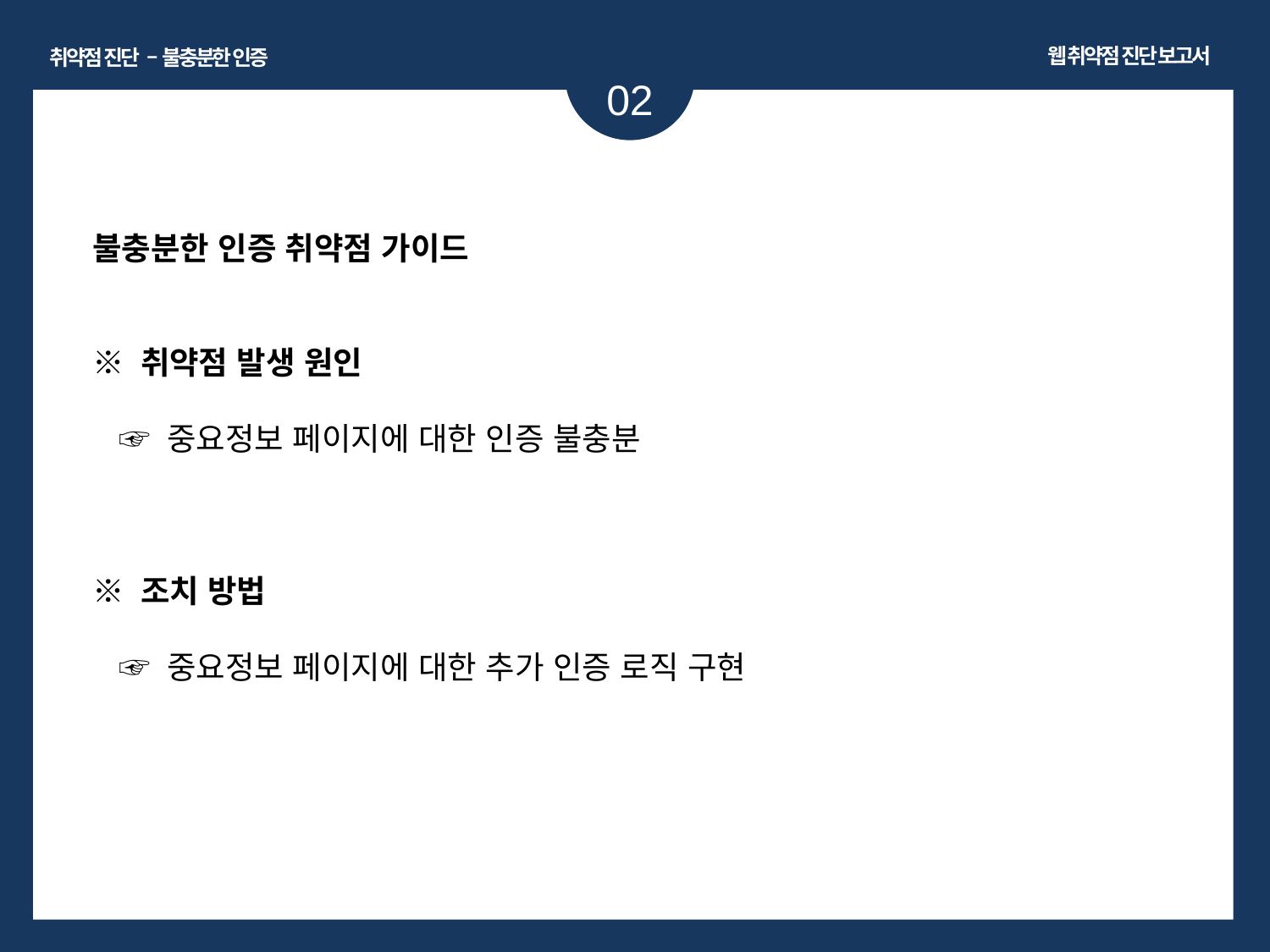

웹 취약점 진단 보고서
취약점 진단  –  불충분한 인증
02

불충분한 인증 취약점 가이드

※ 취약점 발생 원인

   ☞ 중요정보 페이지에 대한 인증 불충분

※ 조치 방법

   ☞ 중요정보 페이지에 대한 추가 인증 로직 구현